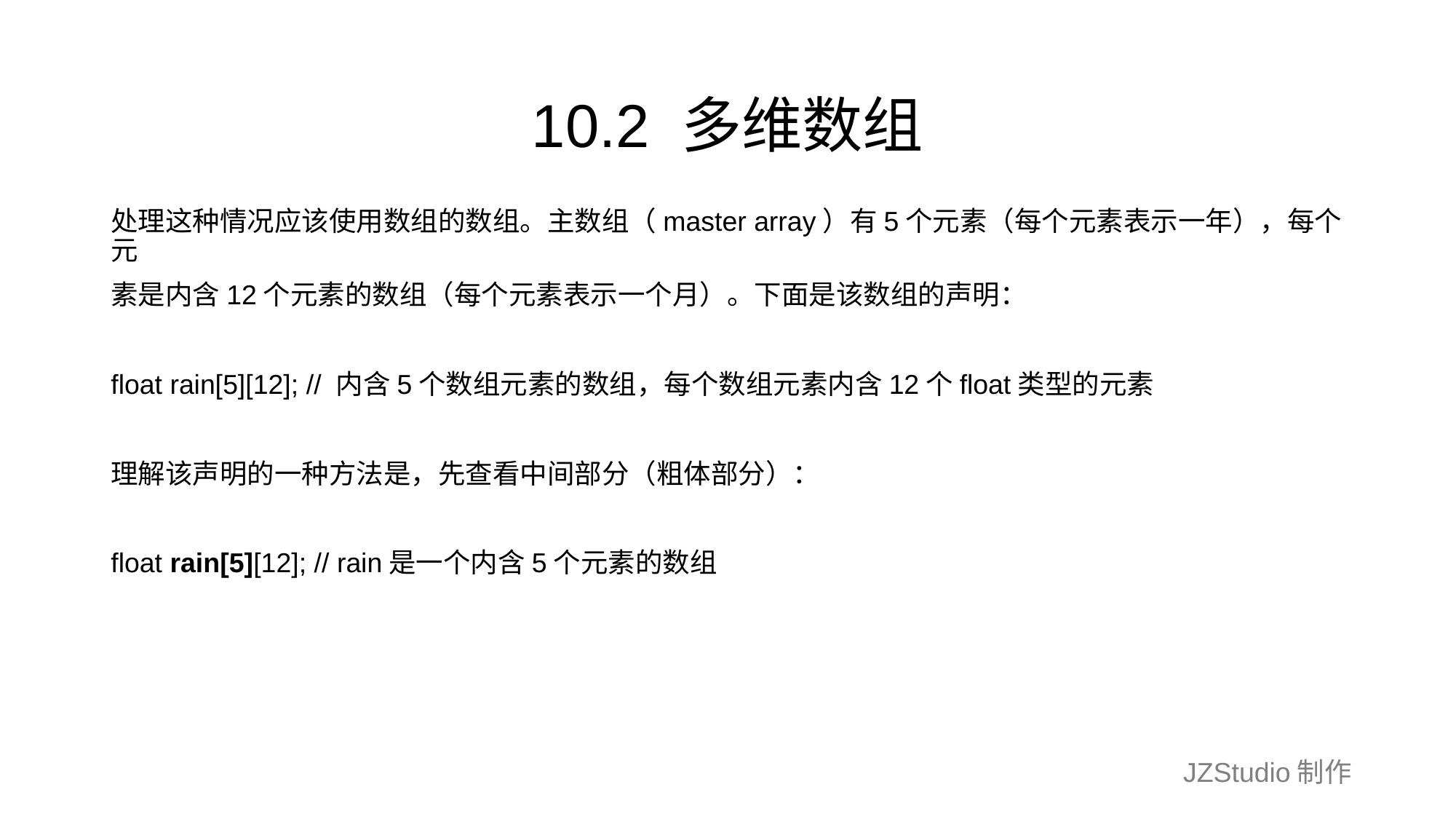

# 10.2 多维数组
处理这种情况应该使用数组的数组。主数组（master array）有5个元素（每个元素表示一年），每个元
素是内含12个元素的数组（每个元素表示一个月）。下面是该数组的声明：

float rain[5][12]; // 内含5个数组元素的数组，每个数组元素内含12个float类型的元素

理解该声明的一种方法是，先查看中间部分（粗体部分）：

float rain[5][12]; // rain是一个内含5个元素的数组